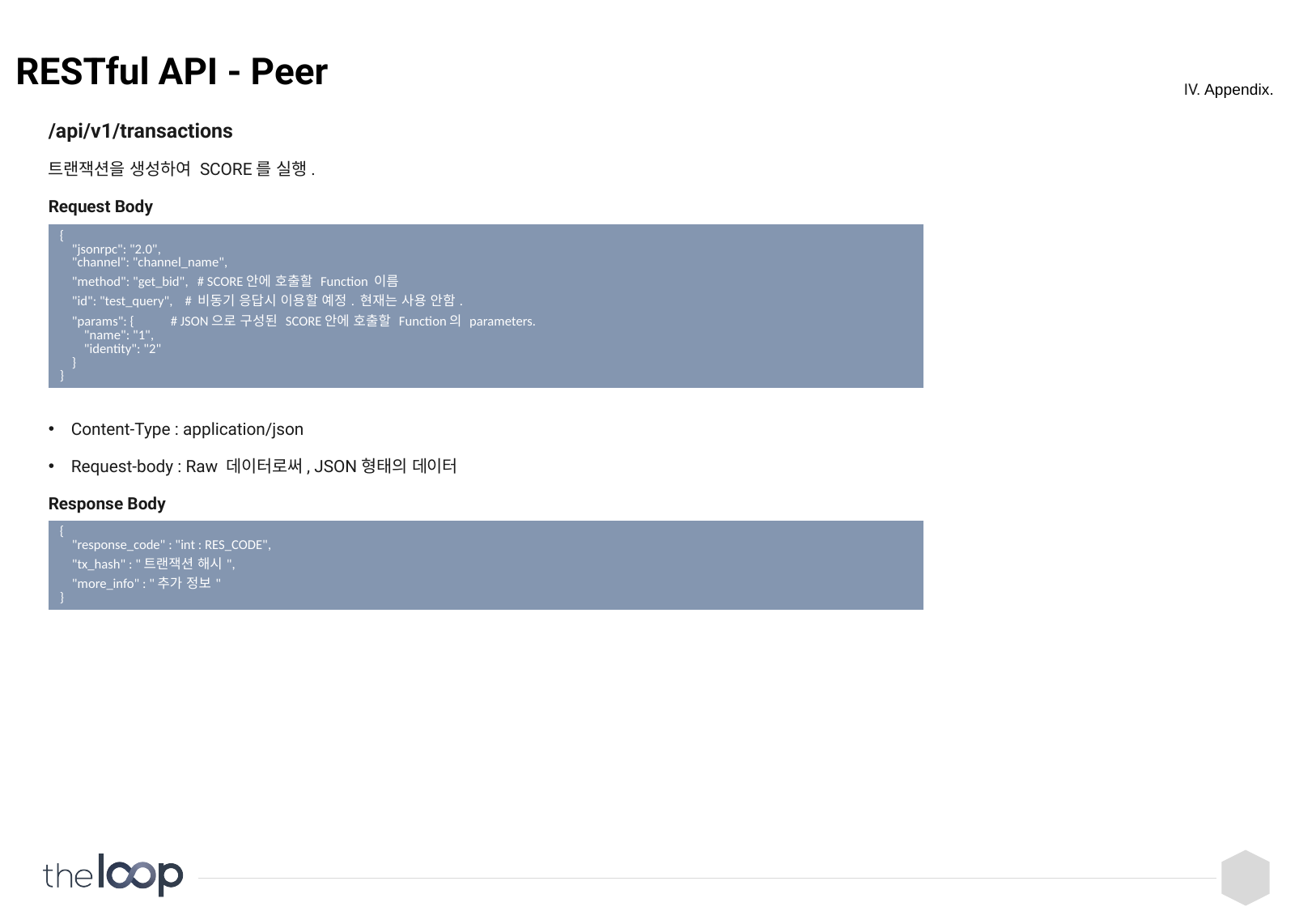

# RESTful API - Peer
IV. Appendix.
/api/v1/transactions
트랜잭션을 생성하여 SCORE를 실행.
Request Body

Content-Type : application/json
Request-body : Raw 데이터로써, JSON형태의 데이터
Response Body

| { "jsonrpc": "2.0", "channel": "channel\_name", "method": "get\_bid", # SCORE안에 호출할 Function 이름 "id": "test\_query", # 비동기 응답시 이용할 예정. 현재는 사용 안함. "params": { # JSON으로 구성된 SCORE안에 호출할 Function의 parameters. "name": "1", "identity": "2" } } |
| --- |
| { "response\_code" : "int : RES\_CODE", "tx\_hash" : "트랜잭션 해시", "more\_info" : "추가 정보" } |
| --- |